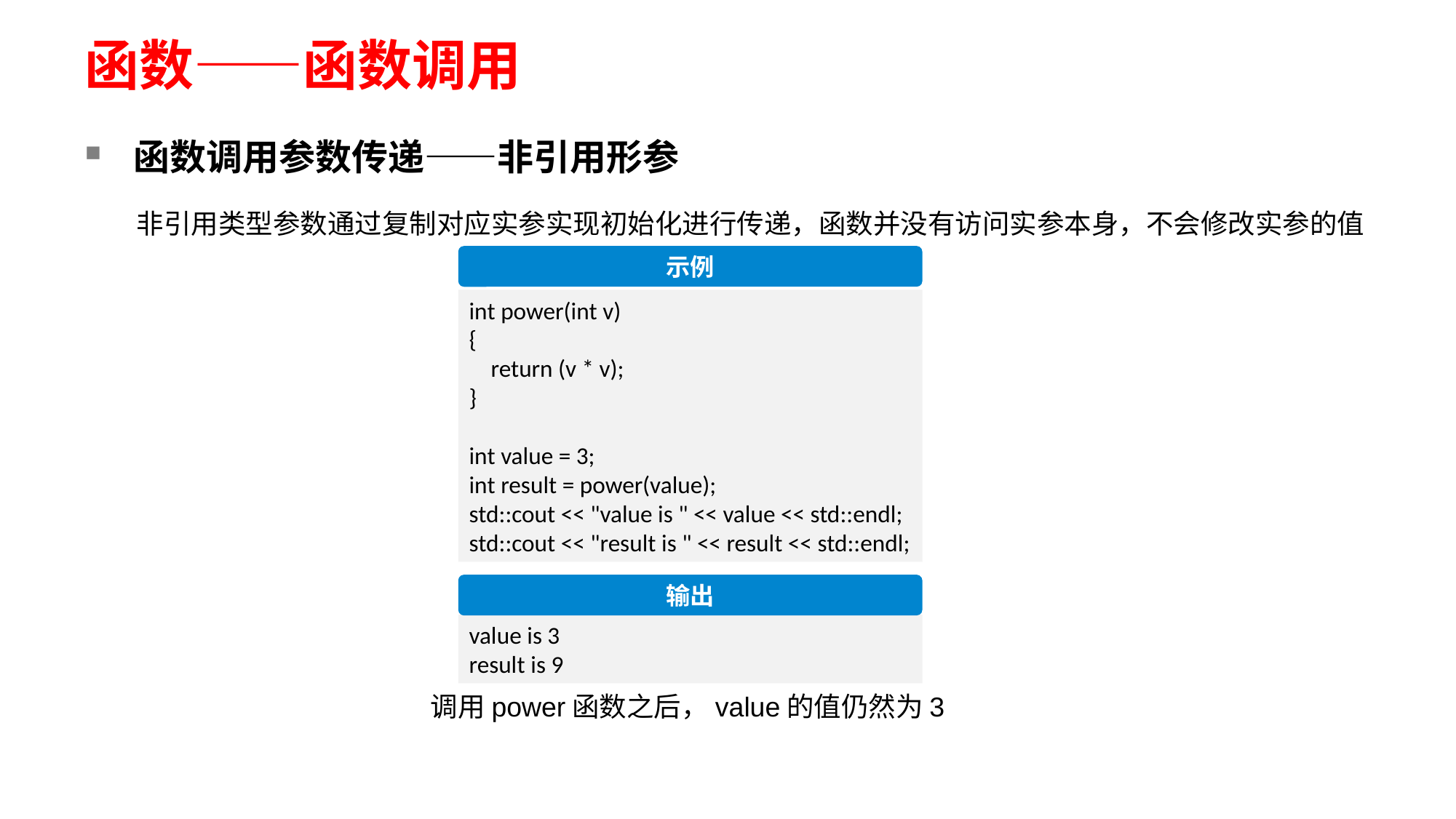

# 函数——函数调用
函数调用参数传递——非引用形参
非引用类型参数通过复制对应实参实现初始化进行传递，函数并没有访问实参本身，不会修改实参的值
示例
int power(int v)
{
    return (v * v);
}

int value = 3;
int result = power(value);
std::cout << "value is " << value << std::endl;
std::cout << "result is " << result << std::endl;
输出
value is 3
result is 9
调用power函数之后，value的值仍然为3